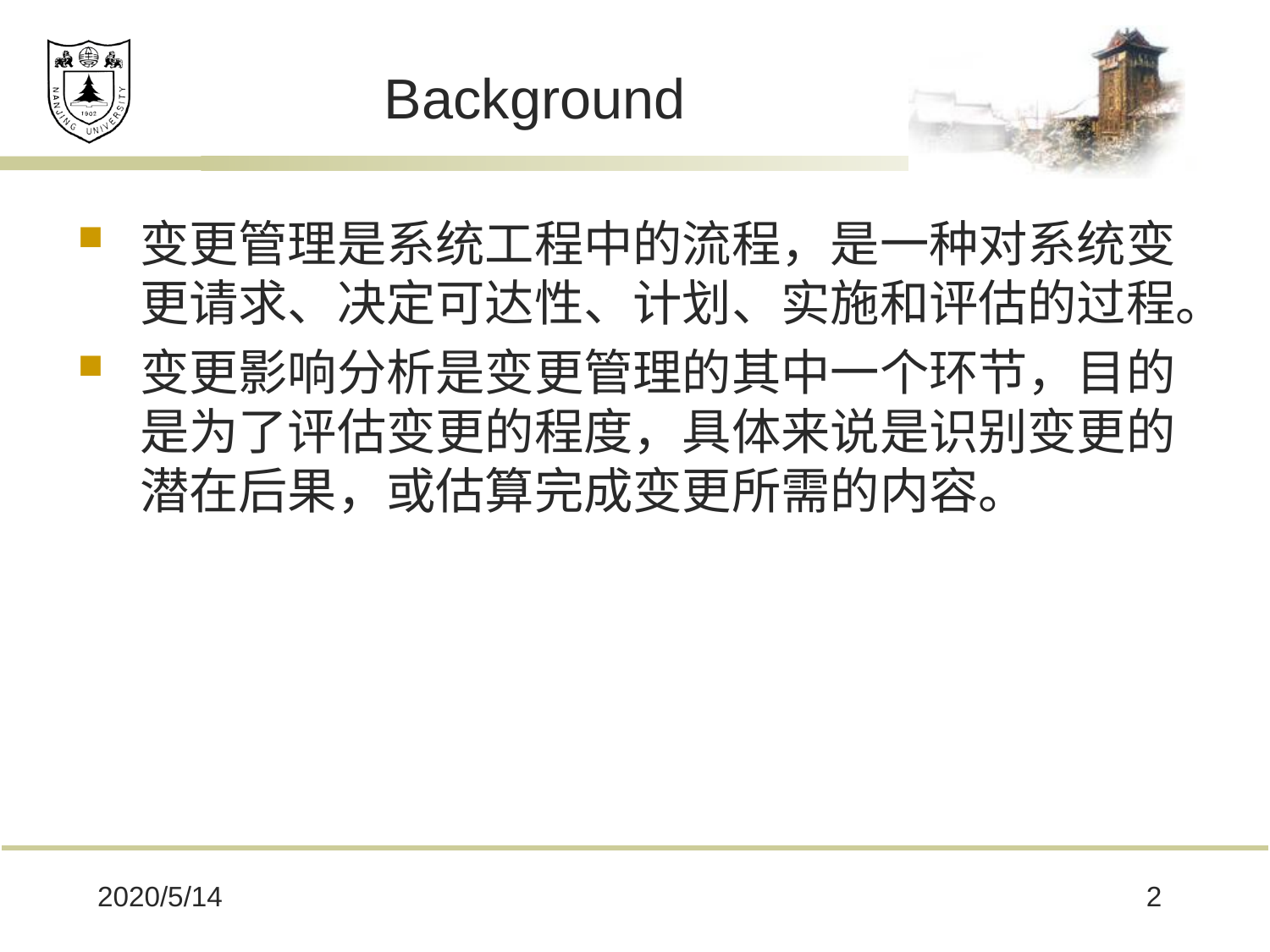

# Background
变更管理是系统工程中的流程，是一种对系统变更请求、决定可达性、计划、实施和评估的过程。
变更影响分析是变更管理的其中一个环节，目的是为了评估变更的程度，具体来说是识别变更的潜在后果，或估算完成变更所需的内容。
2020/5/14
2